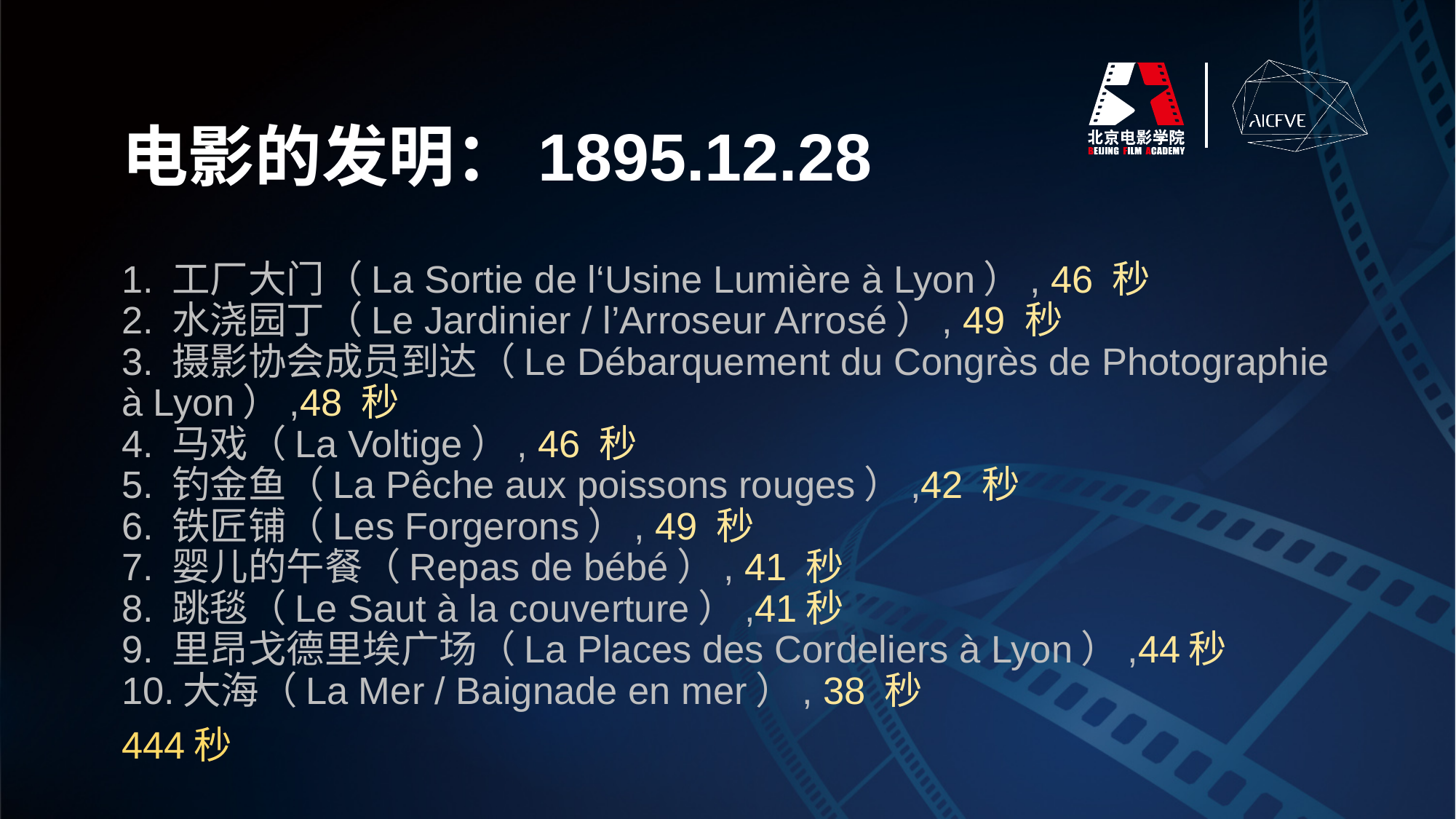

电影的发明：1895.12.28
1. 工厂大门（La Sortie de l‘Usine Lumière à Lyon）, 46 秒 
2. 水浇园丁（Le Jardinier / l’Arroseur Arrosé）, 49 秒 
3. 摄影协会成员到达（Le Débarquement du Congrès de Photographie à Lyon）,48 秒 
4. 马戏（La Voltige）, 46 秒
5. 钓金鱼（La Pêche aux poissons rouges）,42 秒 
6. 铁匠铺（Les Forgerons）, 49 秒 
7. 婴儿的午餐（Repas de bébé）, 41 秒 
8. 跳毯（Le Saut à la couverture）,41秒 
9. 里昂戈德里埃广场（La Places des Cordeliers à Lyon）,44秒 
10.大海（La Mer / Baignade en mer）, 38 秒
444秒